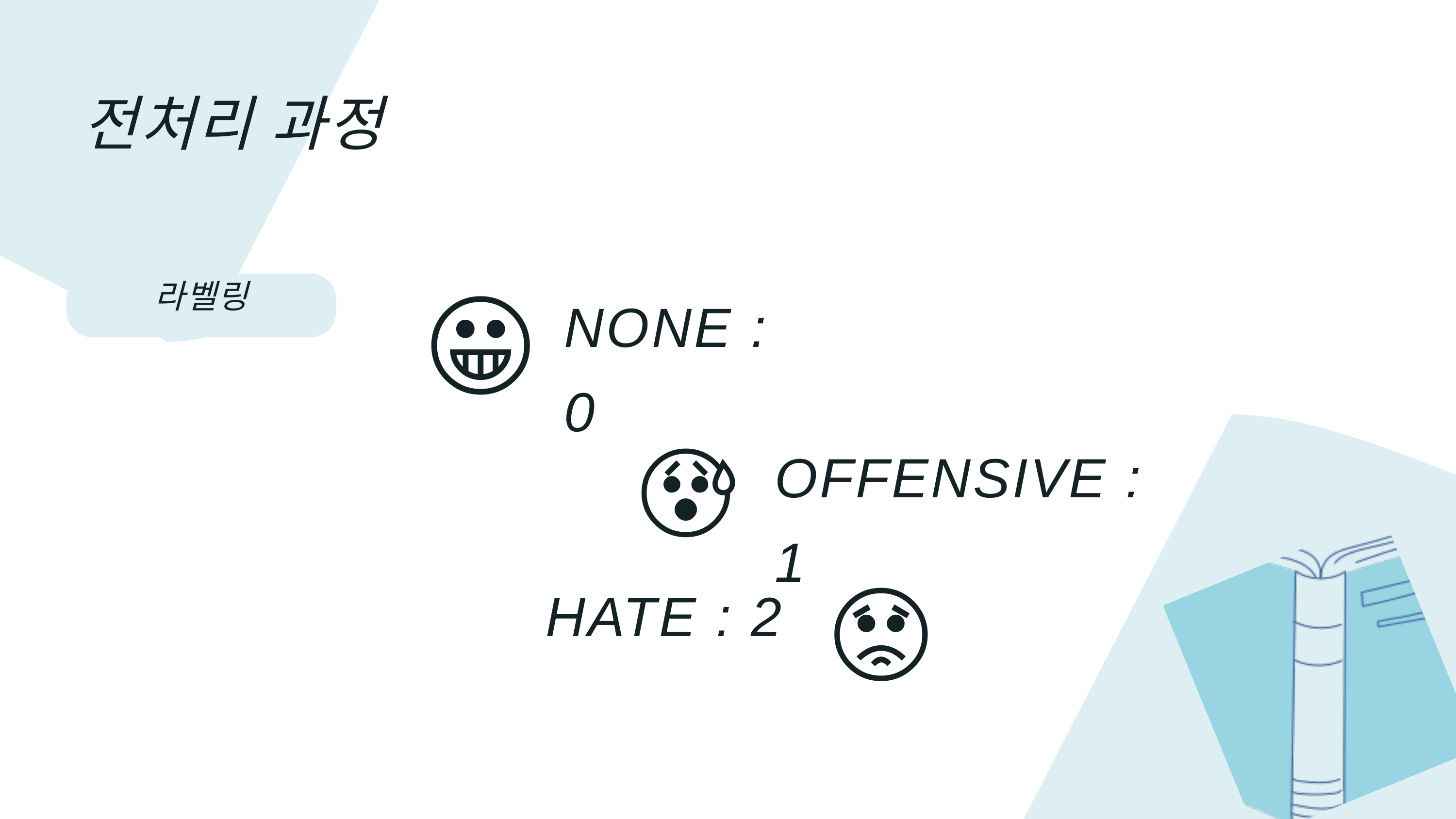

전처리 과정
😀

라벨링
NONE : 0
😰
OFFENSIVE : 1

😡

HATE : 2